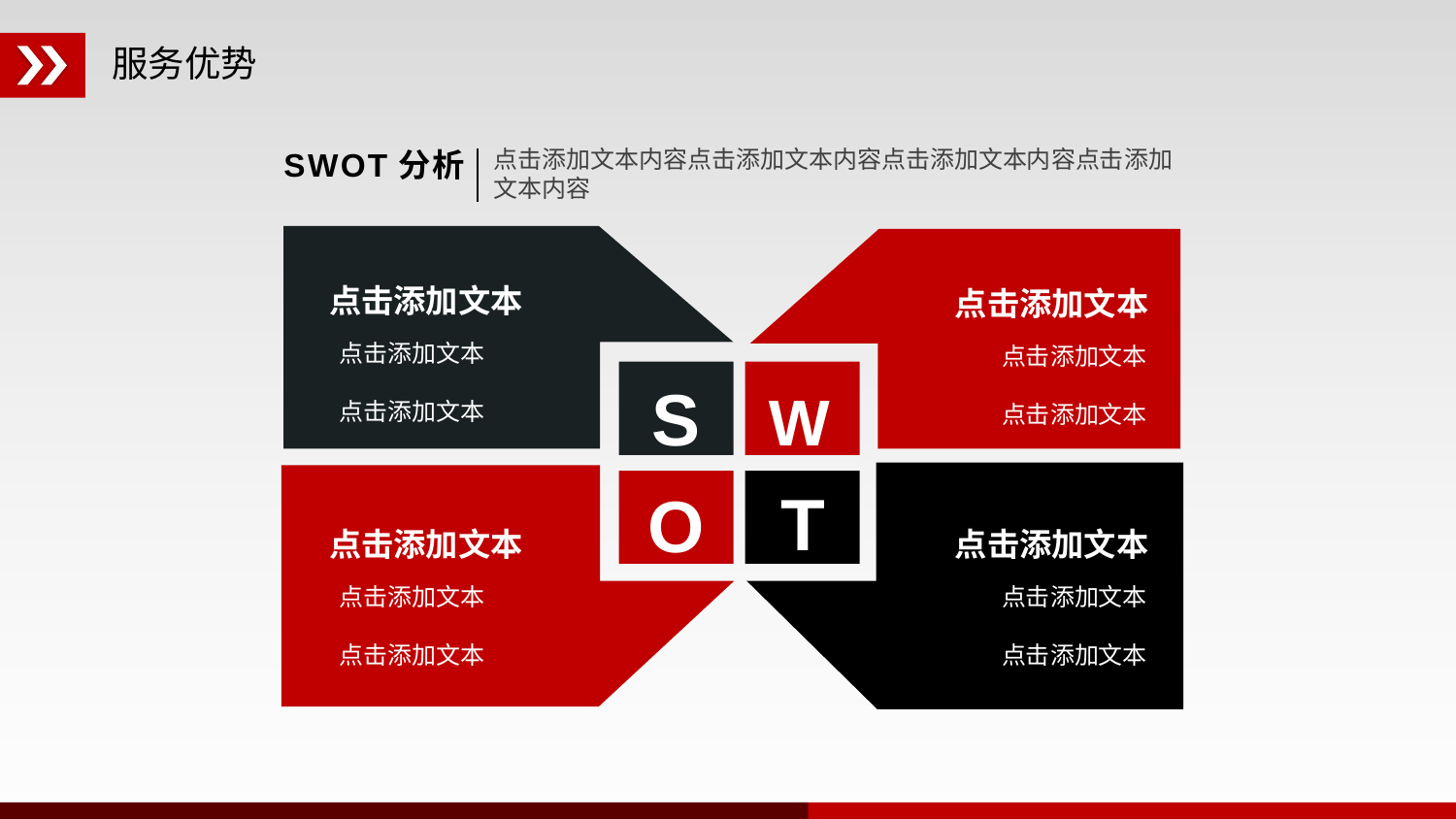

服务优势
点击添加文本内容点击添加文本内容点击添加文本内容点击添加文本内容
SWOT分析

点击添加文本
点击添加文本
点击添加文本

点击添加文本
点击添加文本
点击添加文本

S

W

点击添加文本
点击添加文本
点击添加文本

点击添加文本
点击添加文本
点击添加文本

O

T